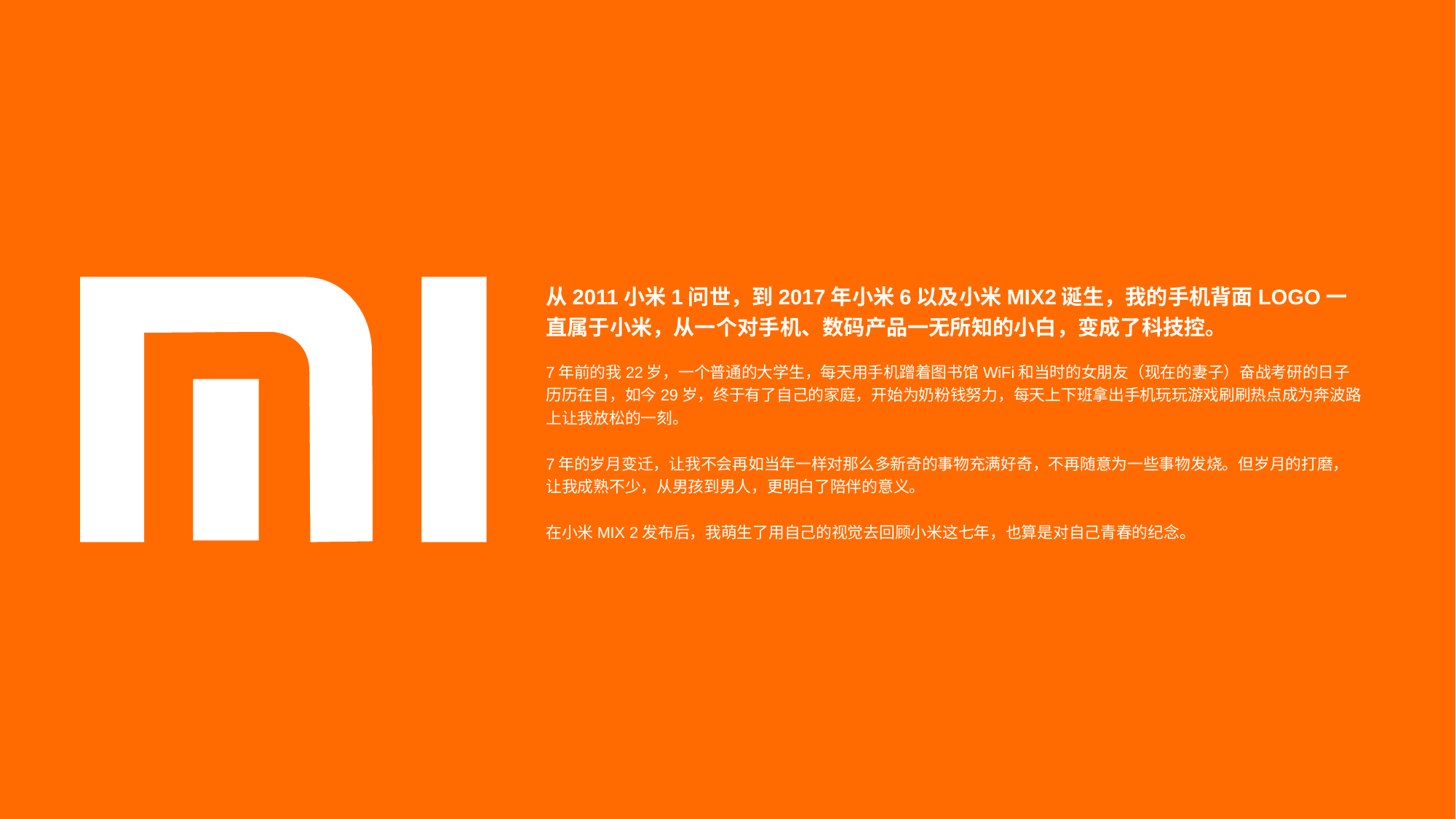

从2011小米1问世，到2017年小米6以及小米MIX2诞生，我的手机背面LOGO一直属于小米，从一个对手机、数码产品一无所知的小白，变成了科技控。
7年前的我22岁，一个普通的大学生，每天用手机蹭着图书馆WiFi和当时的女朋友（现在的妻子）奋战考研的日子历历在目，如今29岁，终于有了自己的家庭，开始为奶粉钱努力，每天上下班拿出手机玩玩游戏刷刷热点成为奔波路上让我放松的一刻。

7年的岁月变迁，让我不会再如当年一样对那么多新奇的事物充满好奇，不再随意为一些事物发烧。但岁月的打磨，让我成熟不少，从男孩到男人，更明白了陪伴的意义。

在小米MIX 2发布后，我萌生了用自己的视觉去回顾小米这七年，也算是对自己青春的纪念。